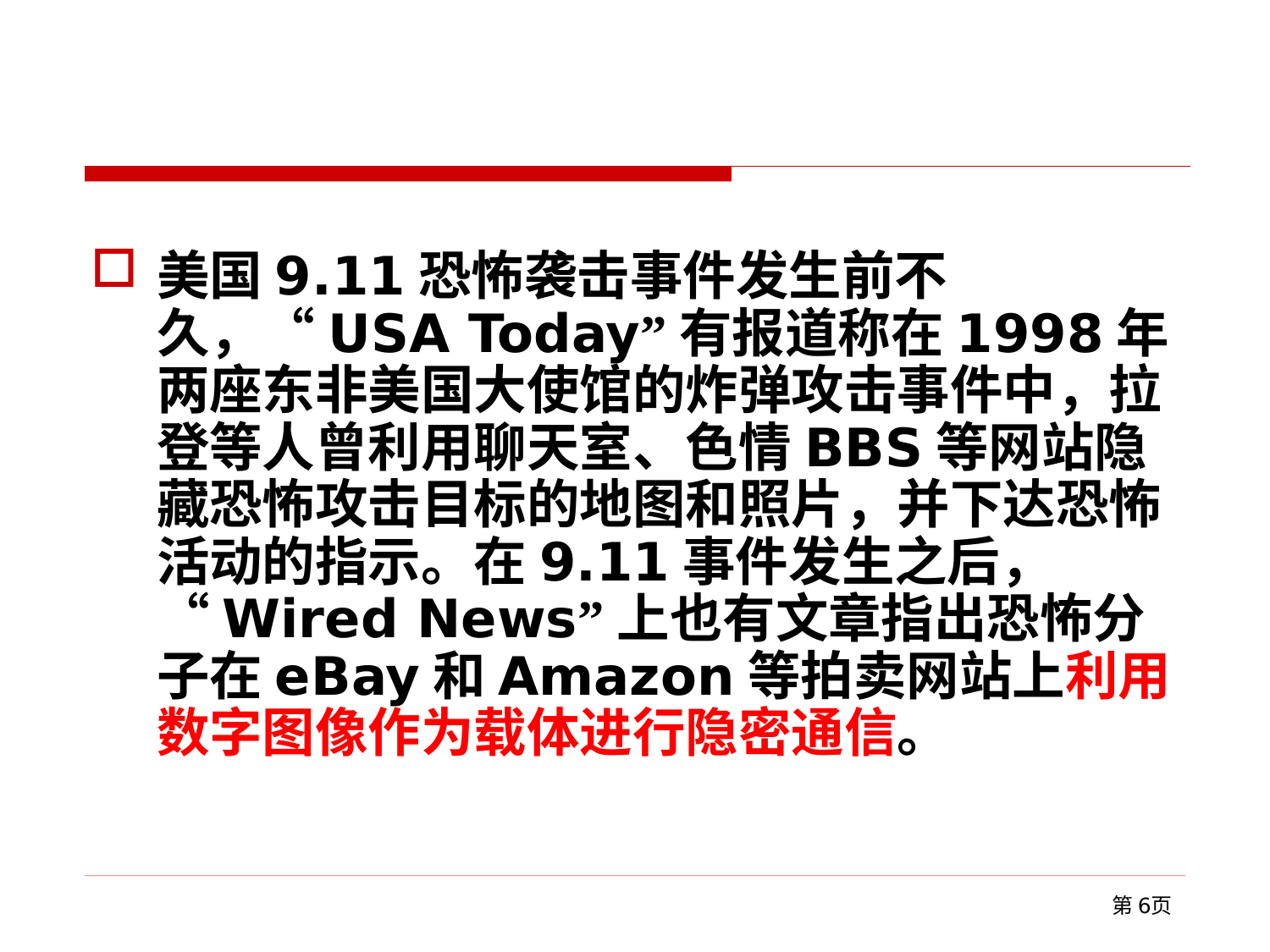

#
美国9.11恐怖袭击事件发生前不久，“USA Today”有报道称在1998年两座东非美国大使馆的炸弹攻击事件中，拉登等人曾利用聊天室、色情BBS等网站隐藏恐怖攻击目标的地图和照片，并下达恐怖活动的指示。在9.11事件发生之后，“Wired News”上也有文章指出恐怖分子在eBay和Amazon等拍卖网站上利用数字图像作为载体进行隐密通信。
6